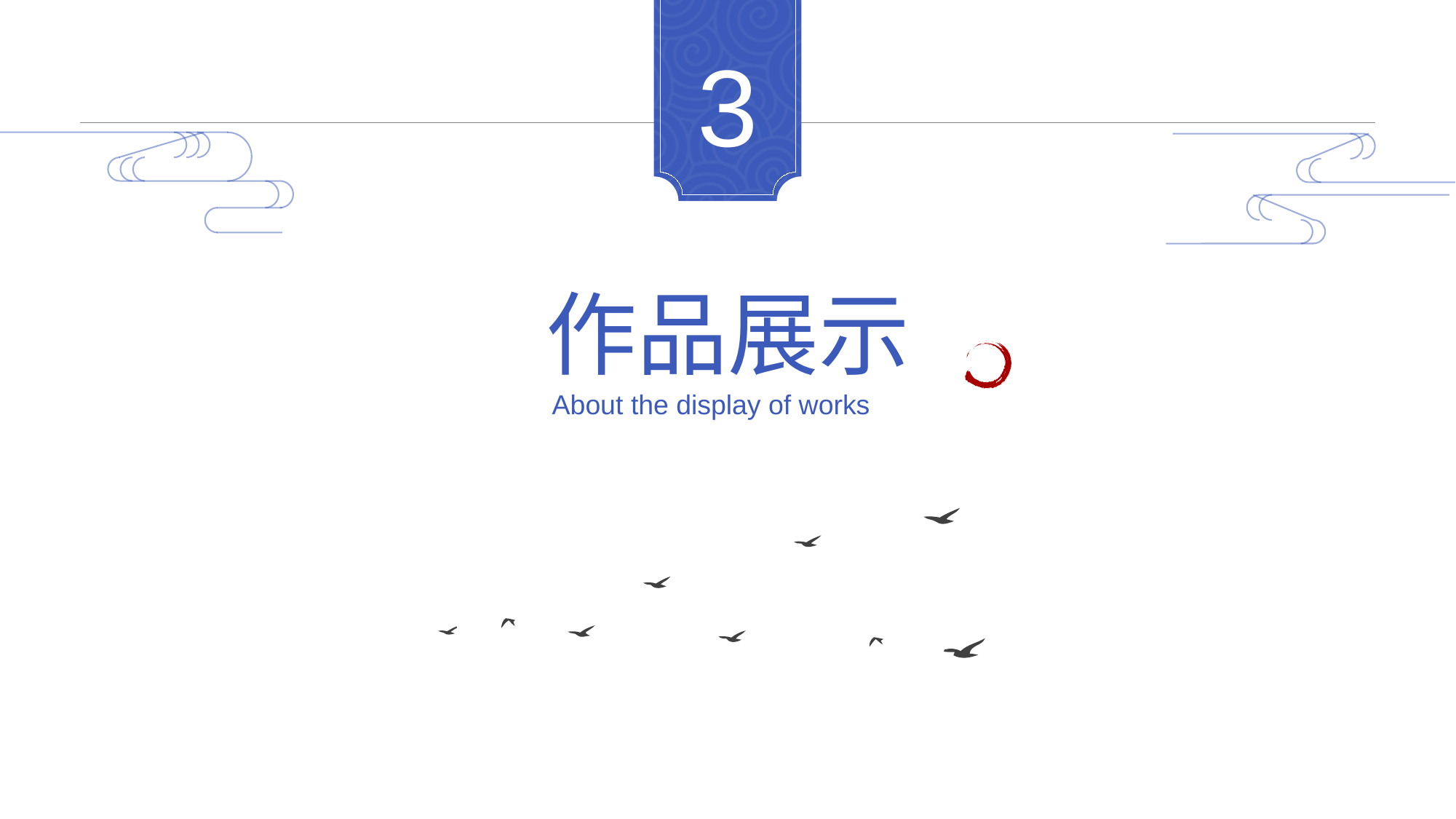

3

作品展示

About the display of works